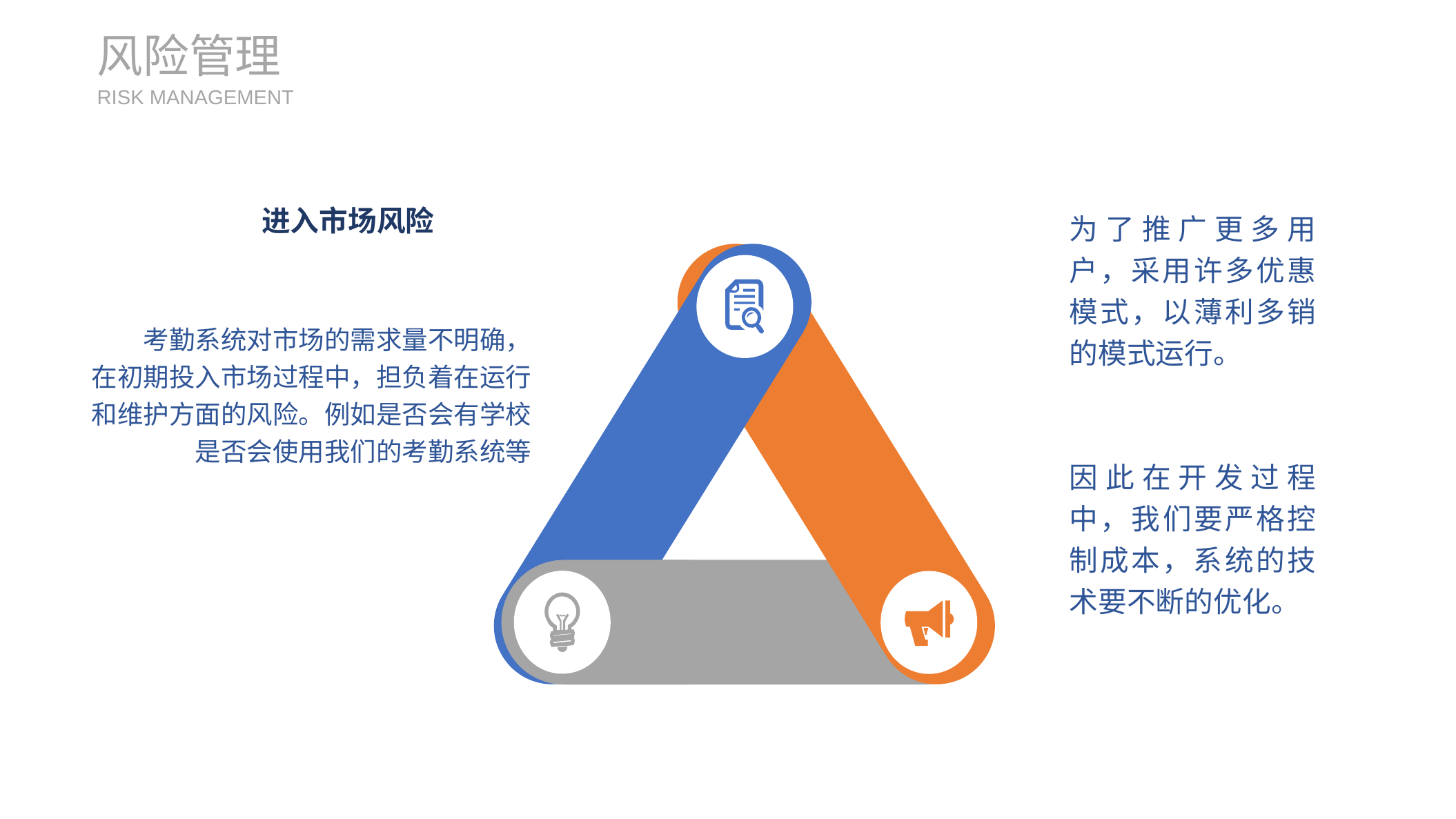

风险管理
RISK MANAGEMENT
进入市场风险
考勤系统对市场的需求量不明确，
在初期投入市场过程中，担负着在运行和维护方面的风险。例如是否会有学校是否会使用我们的考勤系统等
为了推广更多用户，采用许多优惠模式，以薄利多销的模式运行。

因此在开发过程中，我们要严格控制成本，系统的技术要不断的优化。